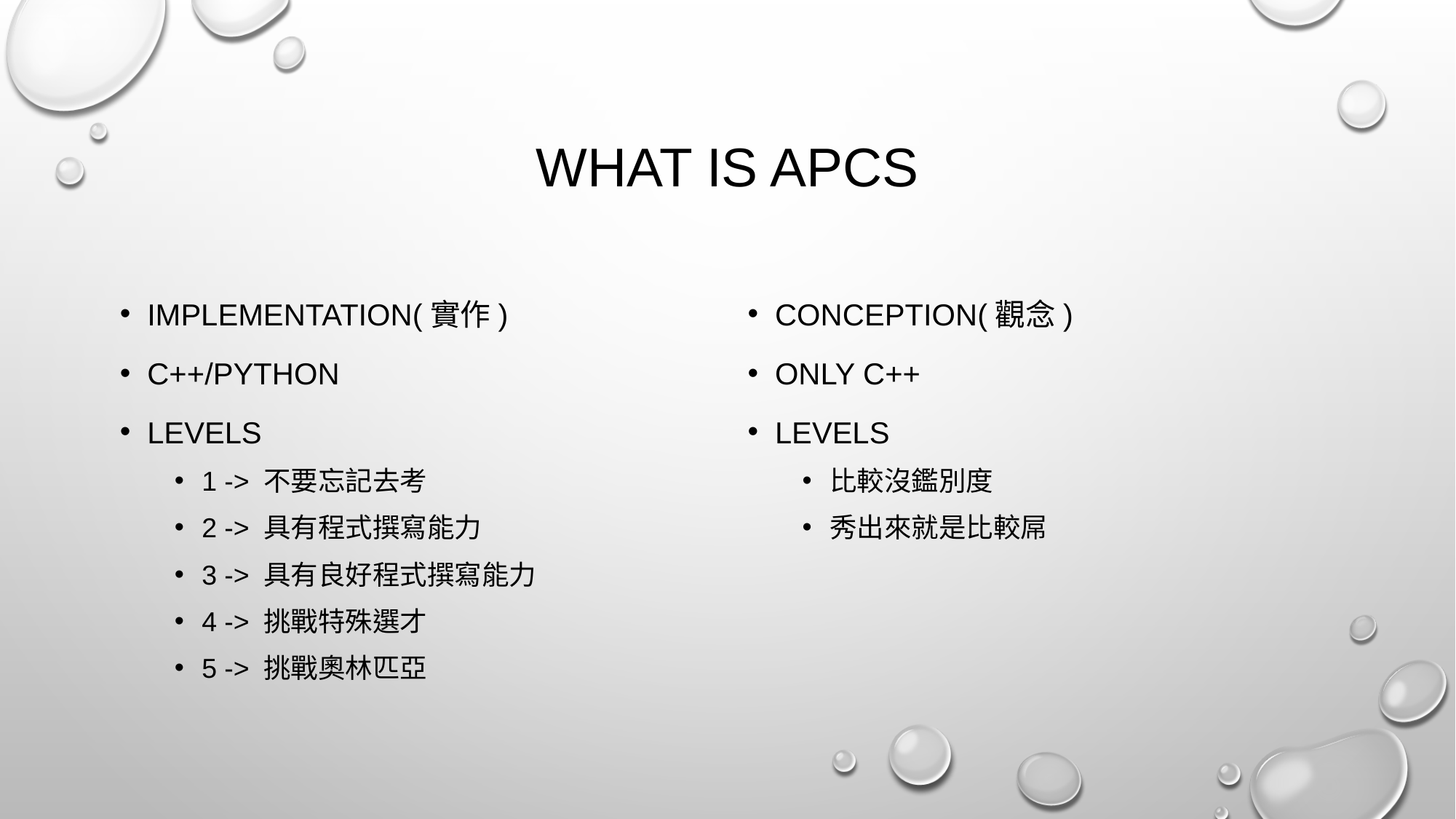

# What is apcs
Implementation(實作)
C++/Python
Levels
1 -> 不要忘記去考
2 -> 具有程式撰寫能力
3 -> 具有良好程式撰寫能力
4 -> 挑戰特殊選才
5 -> 挑戰奧林匹亞

Conception(觀念)
Only c++
Levels
比較沒鑑別度
秀出來就是比較屌